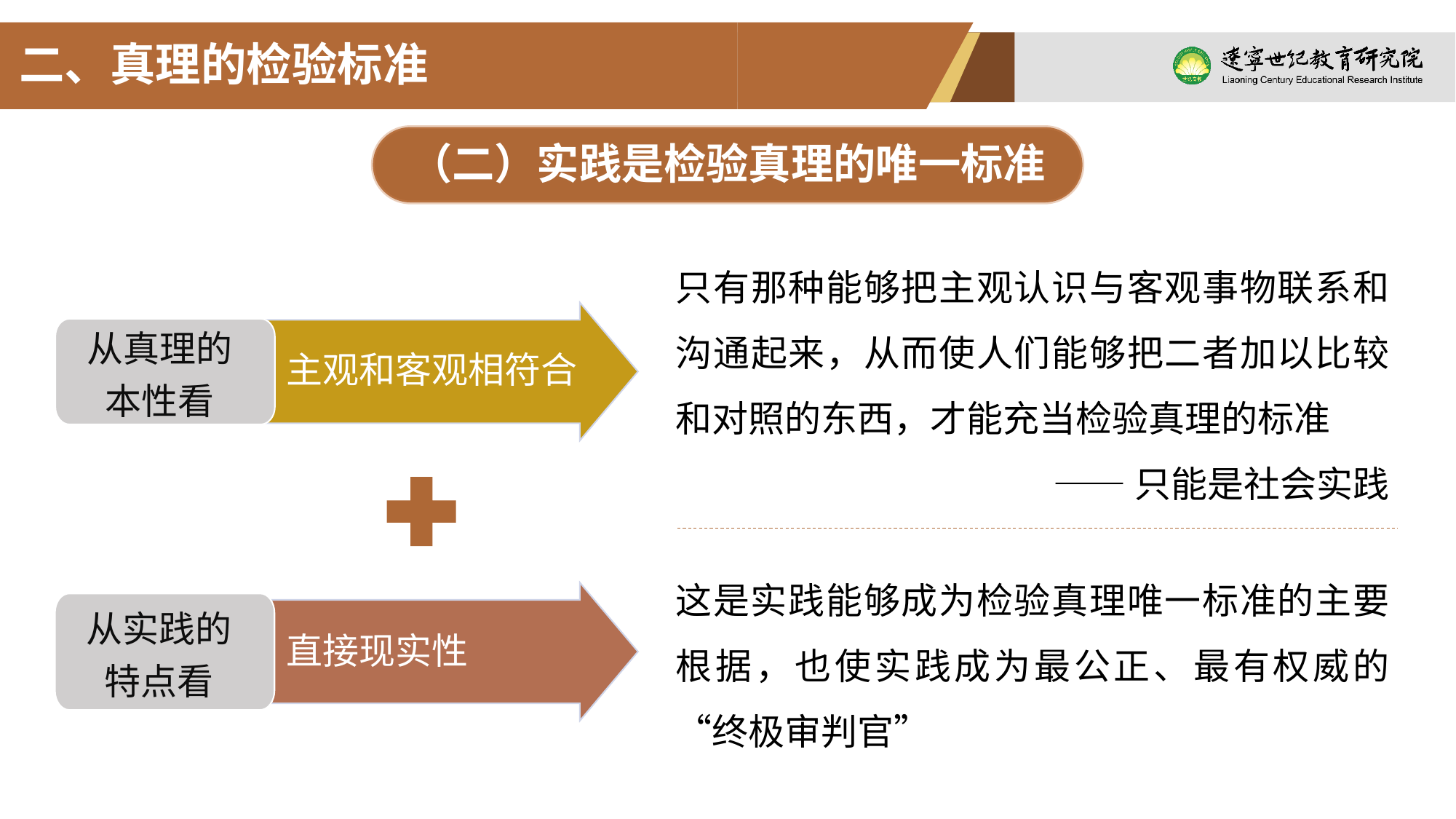

二、真理的检验标准
（二）实践是检验真理的唯一标准
只有那种能够把主观认识与客观事物联系和沟通起来，从而使人们能够把二者加以比较和对照的东西，才能充当检验真理的标准
——只能是社会实践
主观和客观相符合
从真理的
本性看

直接现实性
从实践的
特点看
这是实践能够成为检验真理唯一标准的主要根据，也使实践成为最公正、最有权威的“终极审判官”